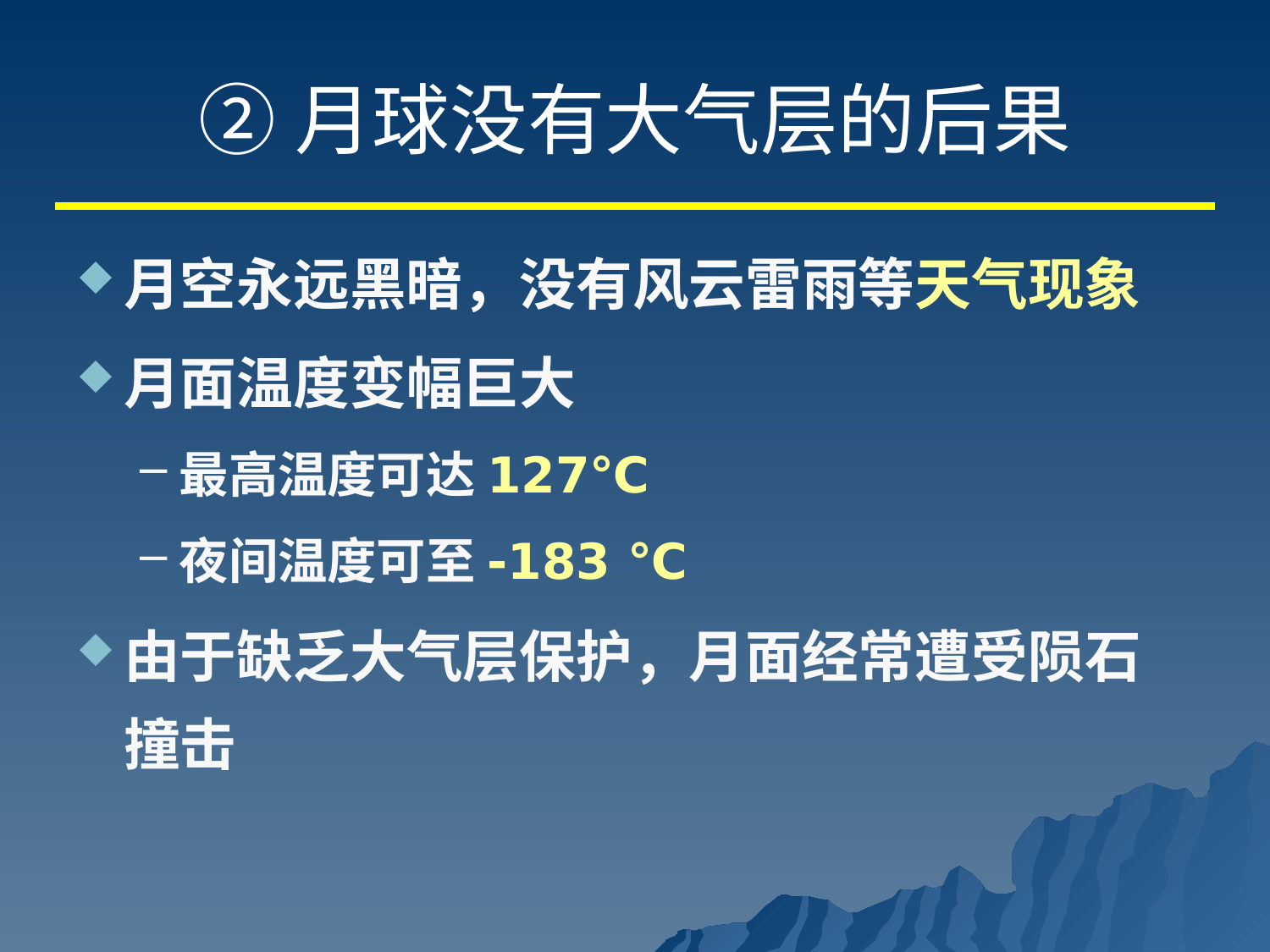

# ②月球没有大气层的后果
月空永远黑暗，没有风云雷雨等天气现象
月面温度变幅巨大
最高温度可达127℃
夜间温度可至-183 ℃
由于缺乏大气层保护，月面经常遭受陨石撞击